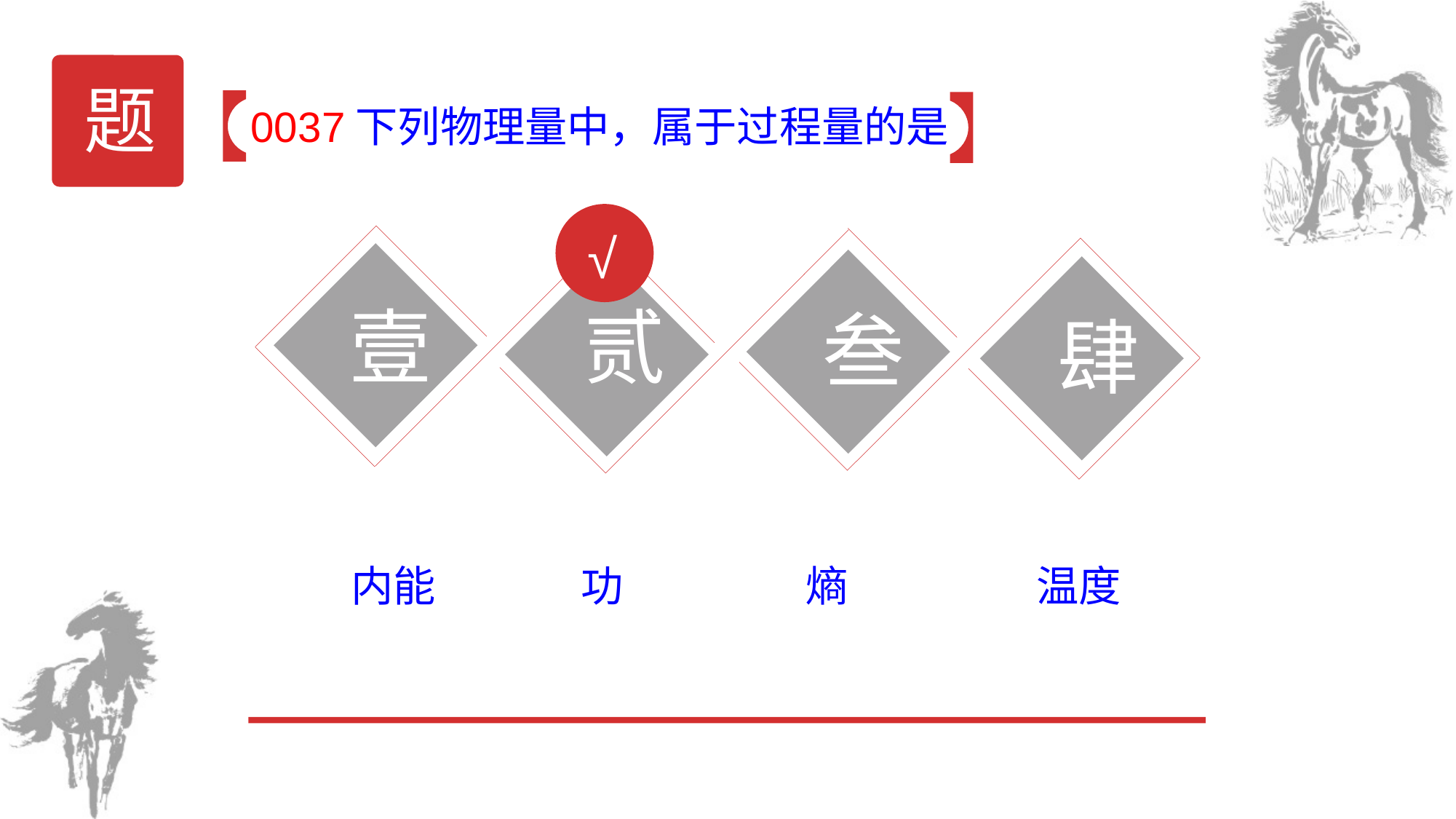

题

0037下列物理量中，属于过程量的是

壹
贰
叁
肆

内能
功
温度
熵

√